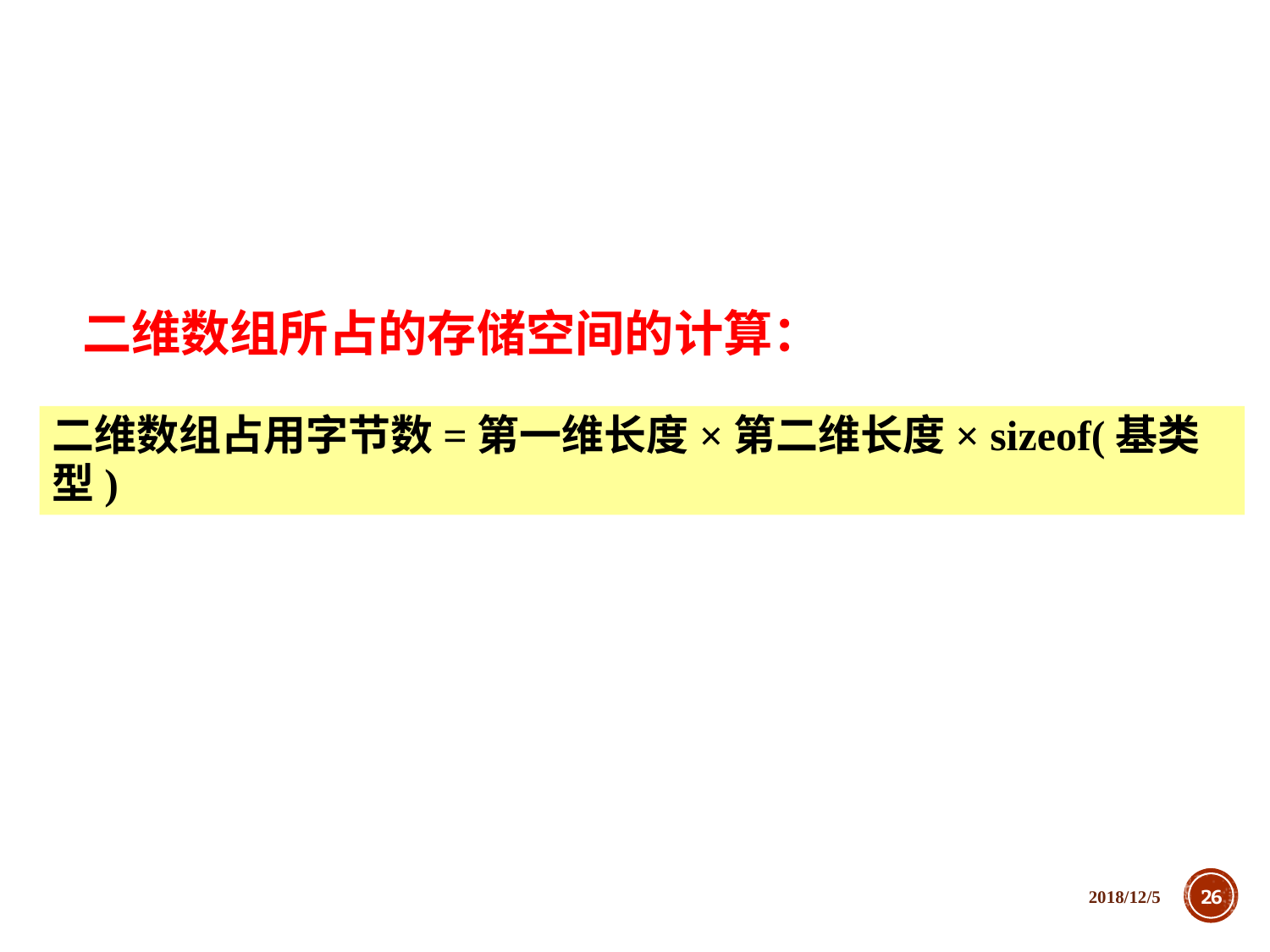

二维数组所占的存储空间的计算：
二维数组占用字节数=第一维长度×第二维长度× sizeof(基类型)
2018/12/5
26